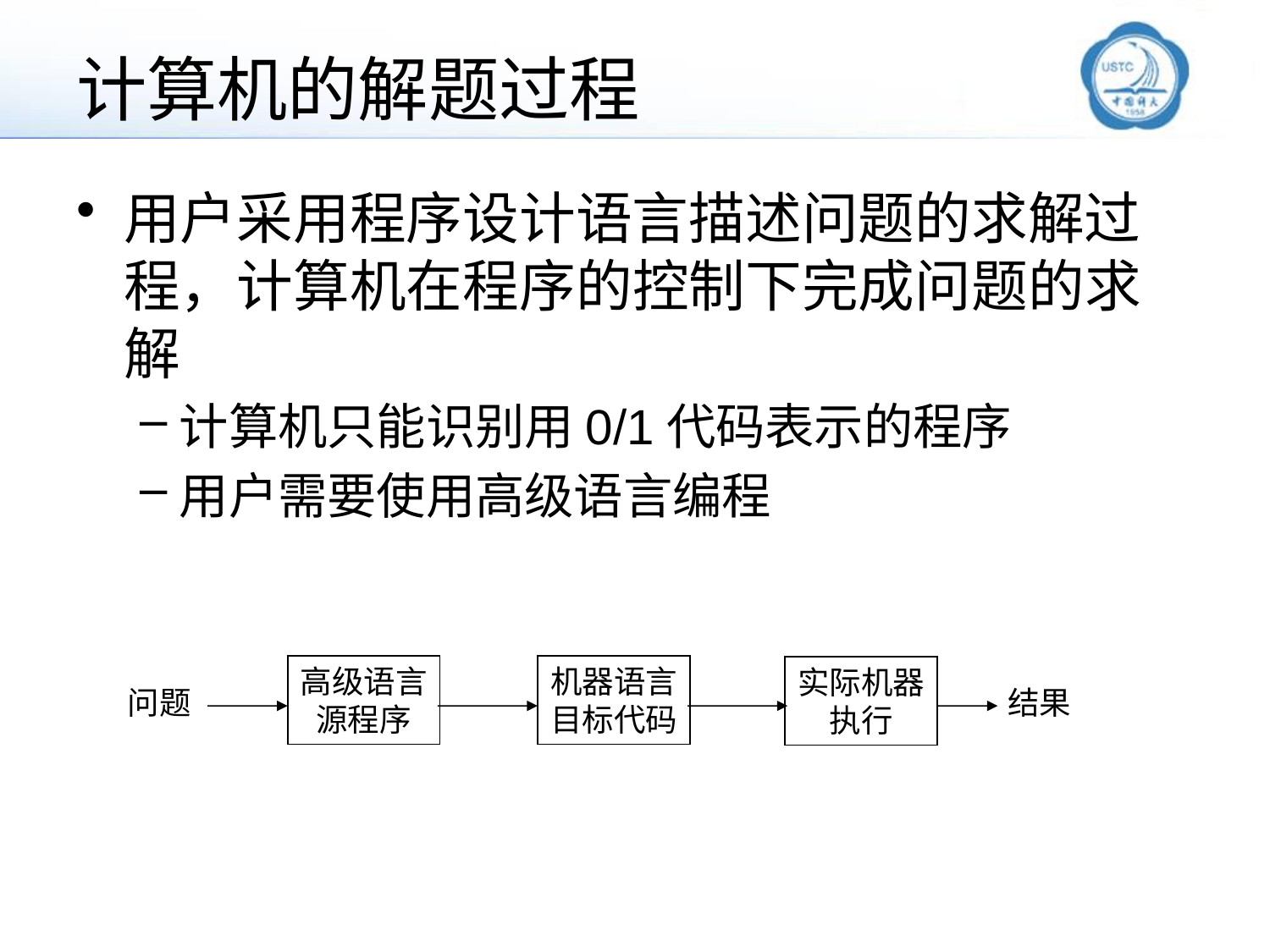

# 计算机的解题过程
用户采用程序设计语言描述问题的求解过程，计算机在程序的控制下完成问题的求解
计算机只能识别用0/1代码表示的程序
用户需要使用高级语言编程
高级语言
源程序
机器语言
目标代码
实际机器
执行
问题
结果